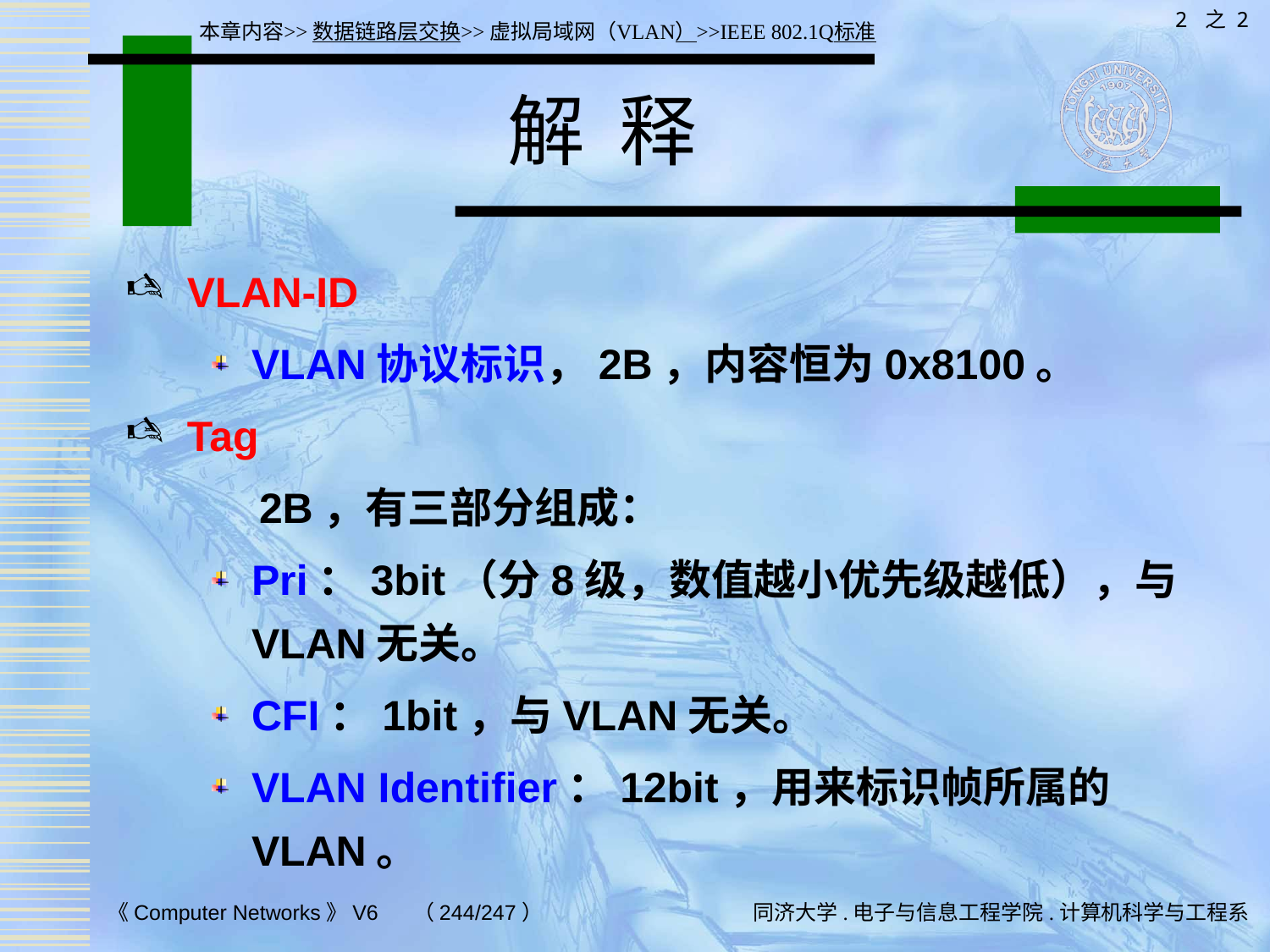

2 之 2
本章内容>>数据链路层交换>>虚拟局域网（VLAN）>>IEEE 802.1Q标准
# 解  释
VLAN-ID
VLAN协议标识，2B，内容恒为0x8100。
Tag
    2B，有三部分组成：
Pri：3bit（分8级，数值越小优先级越低），与VLAN无关。
CFI：1bit，与VLAN无关。
VLAN Identifier：12bit，用来标识帧所属的VLAN。